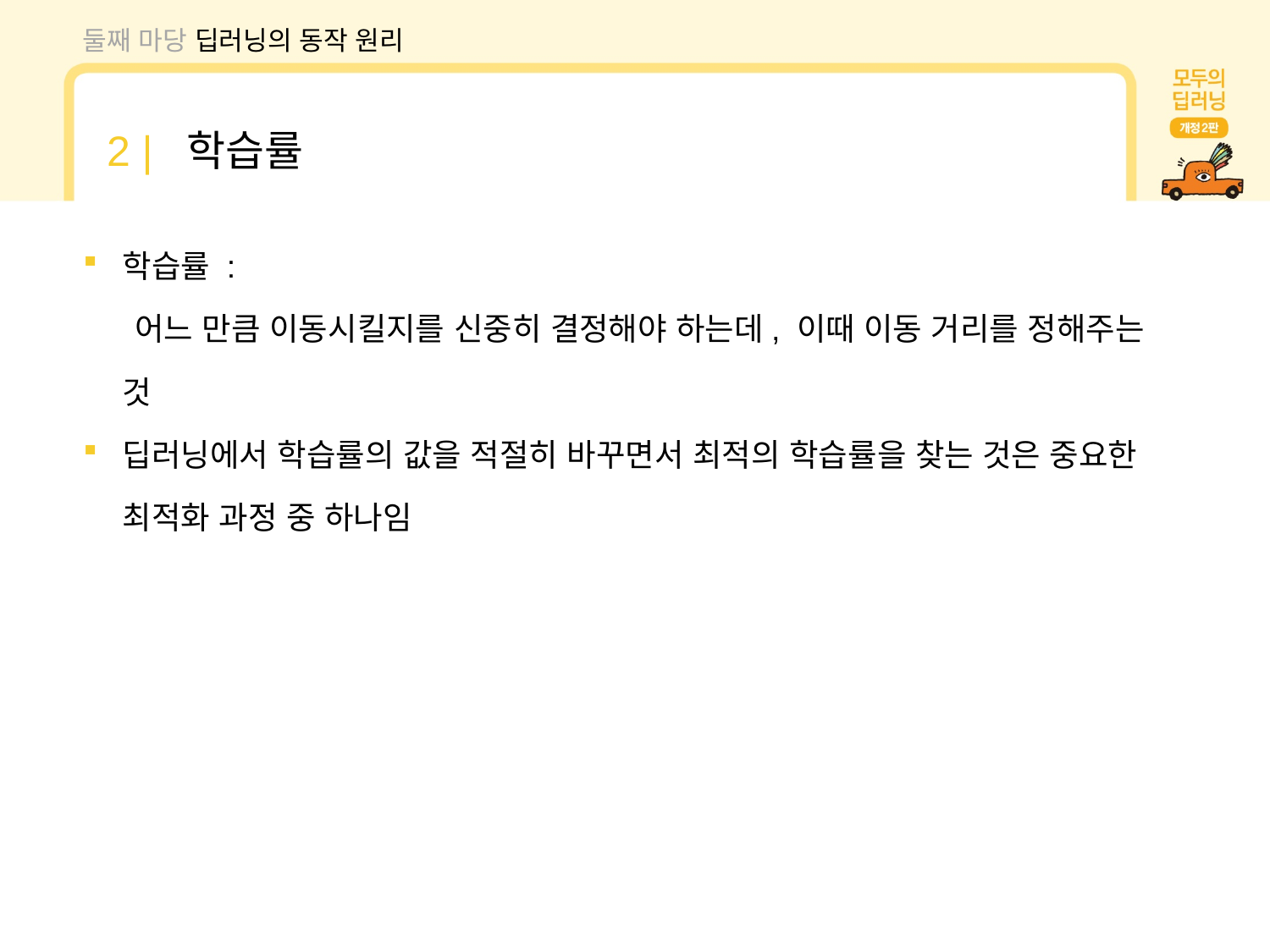

둘째 마당 딥러닝의 동작 원리
2 |  학습률
학습률 :
     어느 만큼 이동시킬지를 신중히 결정해야 하는데, 이때 이동 거리를 정해주는 것
딥러닝에서 학습률의 값을 적절히 바꾸면서 최적의 학습률을 찾는 것은 중요한 최적화 과정 중 하나임